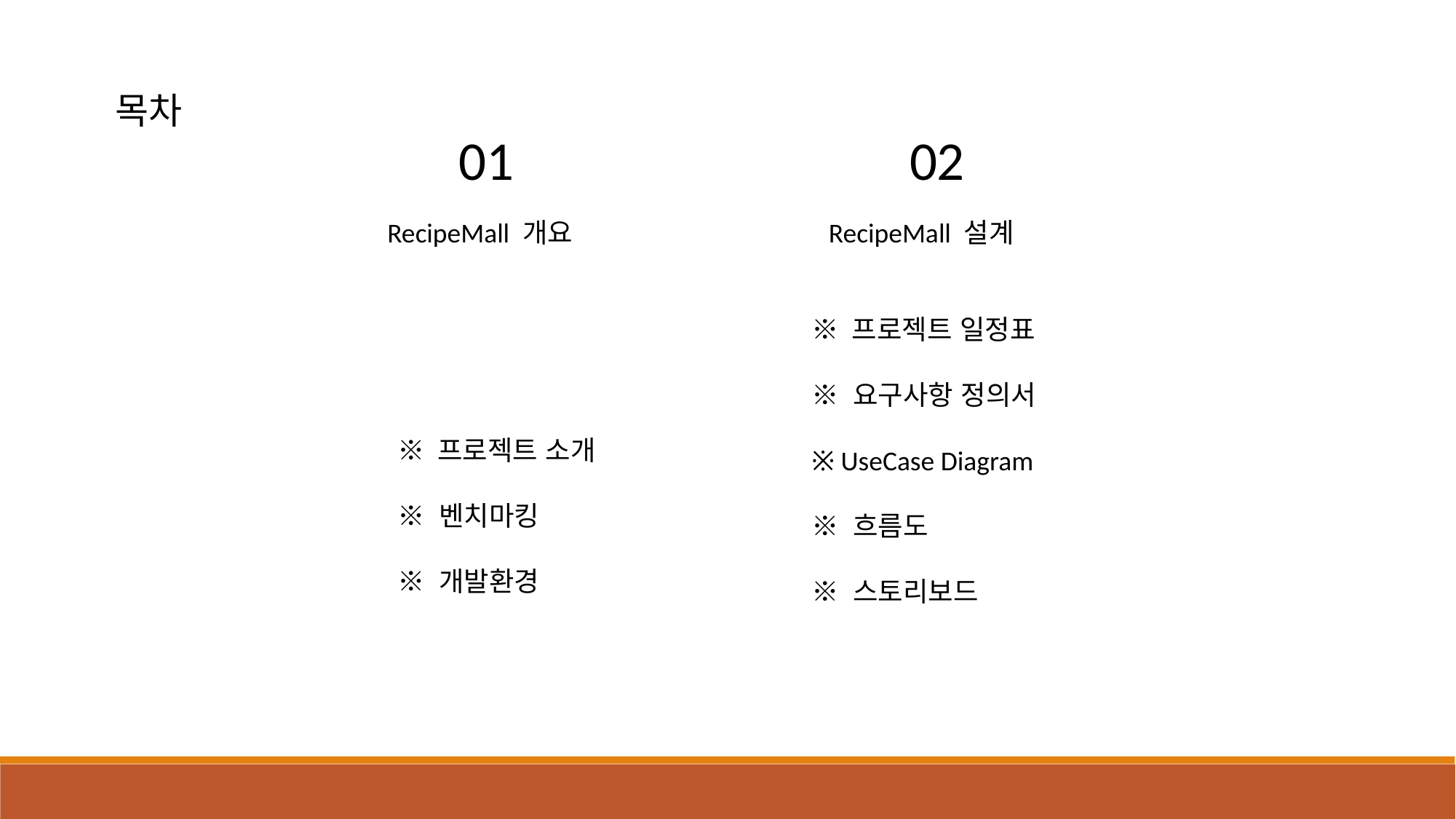

목차
01
02
RecipeMall 개요
RecipeMall 설계
※ 프로젝트 일정표

※ 요구사항 정의서

※ UseCase Diagram

※ 흐름도

※ 스토리보드
※ 프로젝트 소개

※ 벤치마킹

※ 개발환경